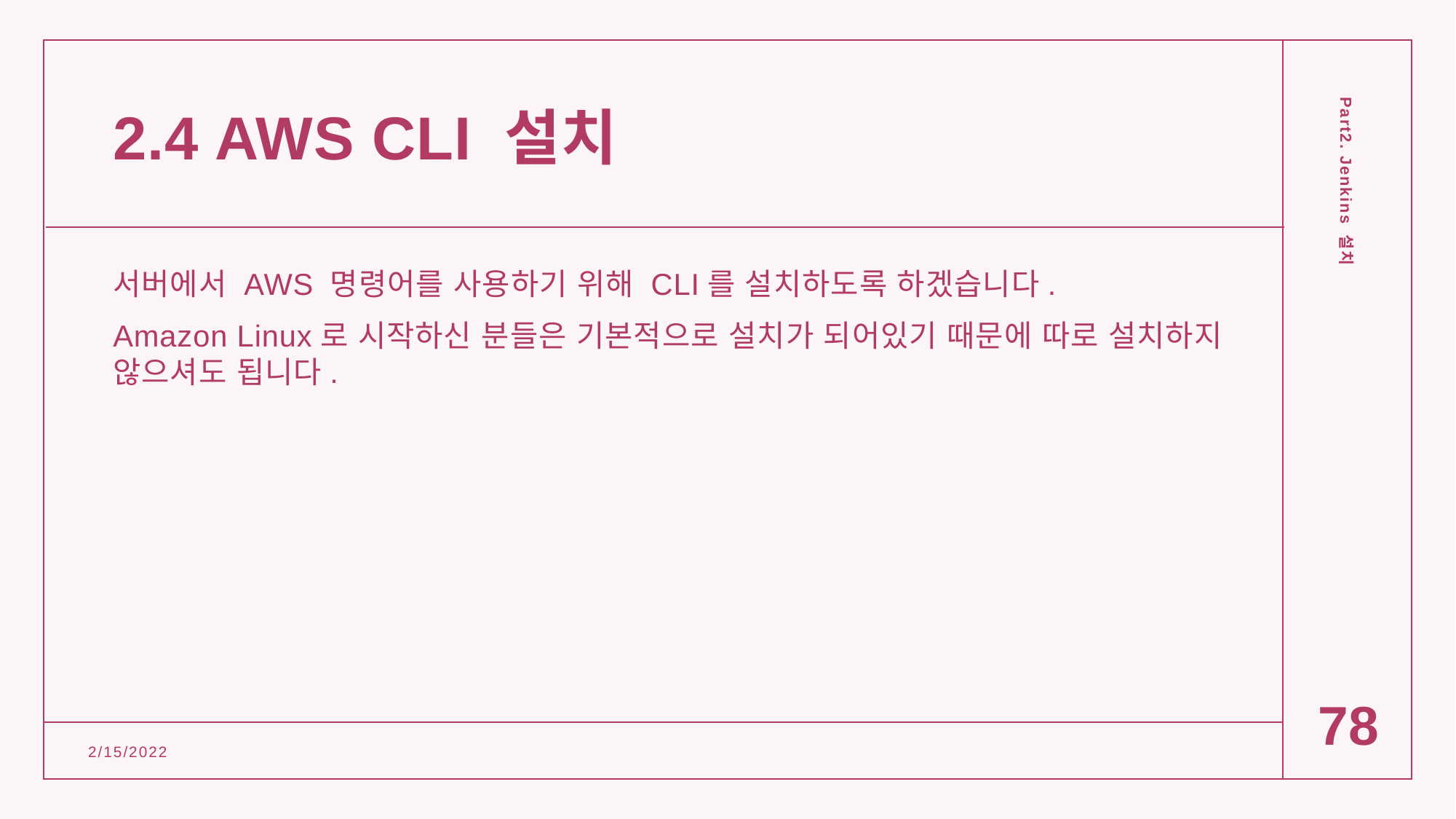

# 2.4 AWS CLI 설치
서버에서 AWS 명령어를 사용하기 위해 CLI를 설치하도록 하겠습니다.
Amazon Linux로 시작하신 분들은 기본적으로 설치가 되어있기 때문에 따로 설치하지 않으셔도 됩니다.
Part2. Jenkins 설치
78
2/15/2022